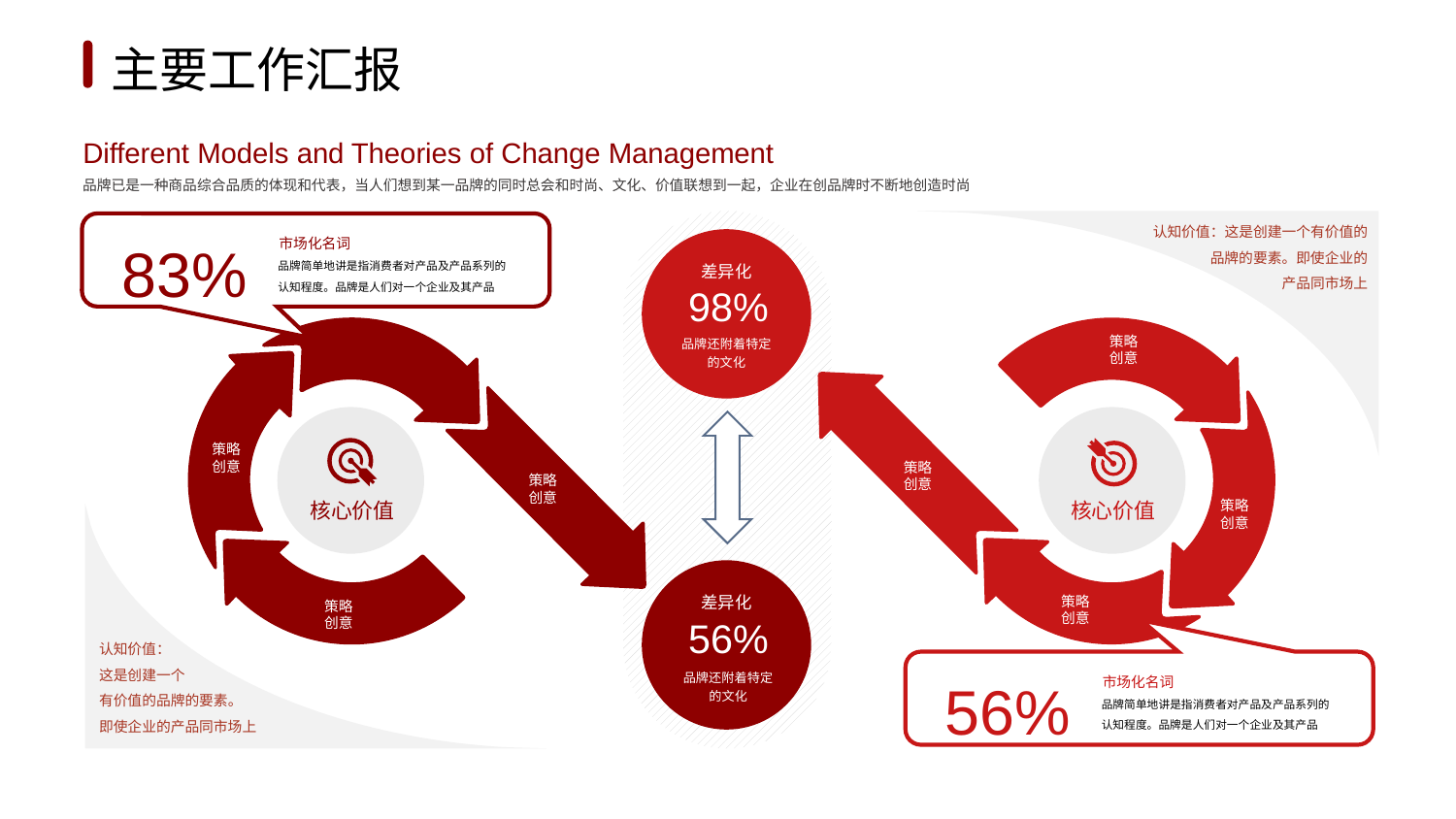

1
2
3
4
5
6
主要工作汇报

Different Models and Theories of Change Management
品牌已是一种商品综合品质的体现和代表，当人们想到某一品牌的同时总会和时尚、文化、价值联想到一起，企业在创品牌时不断地创造时尚
83%

市场化名词
品牌简单地讲是指消费者对产品及产品系列的认知程度。品牌是人们对一个企业及其产品

认知价值：这是创建一个有价值的品牌的要素。即使企业的
产品同市场上

差异化

98%
策略
创意
策略
创意
品牌还附着特定的文化

策略
创意

策略
创意
策略
创意

策略
创意
核心价值
核心价值

差异化
策略
创意
策略
创意
56%
56%

市场化名词
品牌简单地讲是指消费者对产品及产品系列的认知程度。品牌是人们对一个企业及其产品
认知价值：
这是创建一个
有价值的品牌的要素。
即使企业的产品同市场上
品牌还附着特定的文化